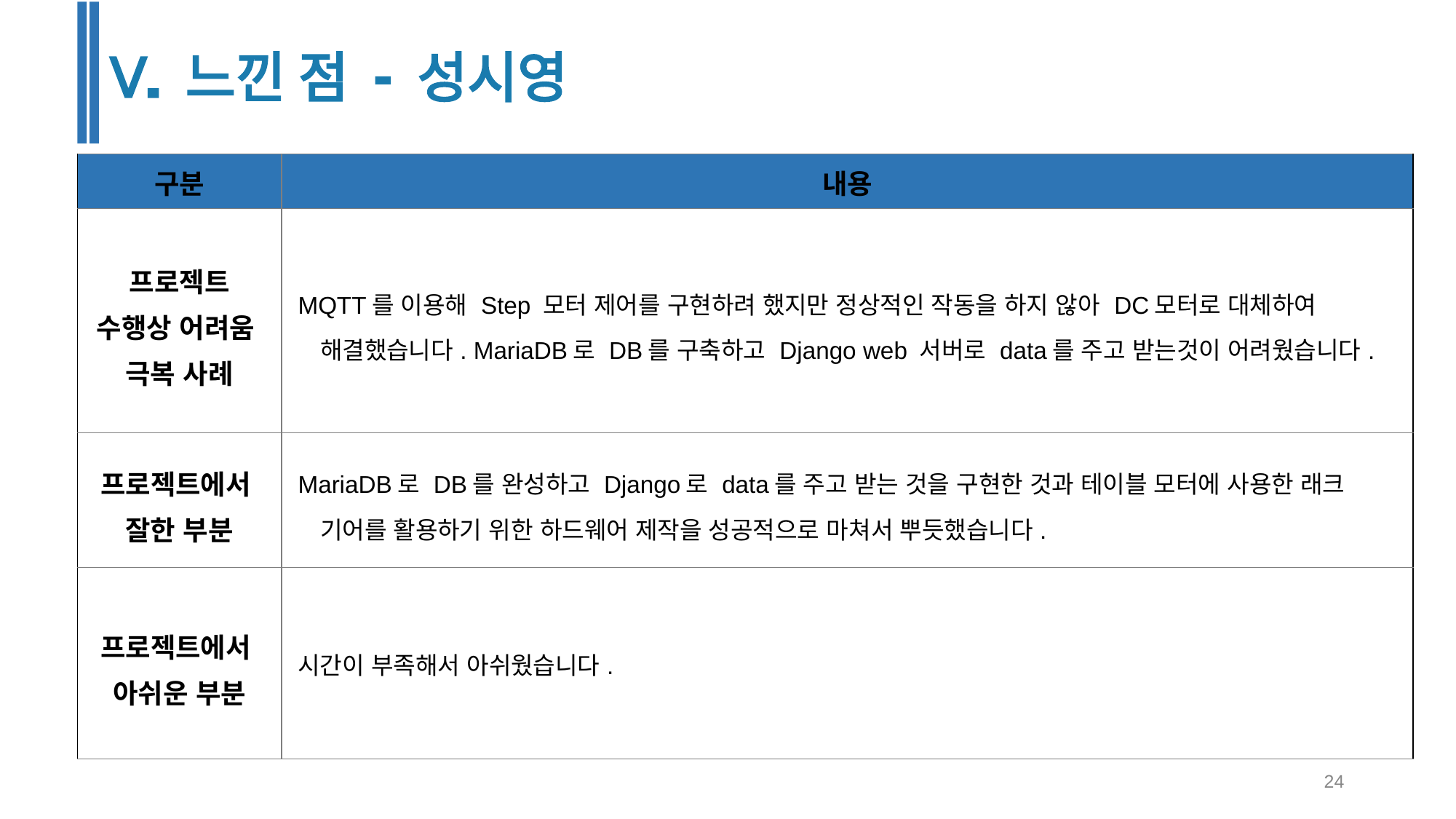

Ⅴ. 느낀 점 - 성시영
| 구분 | 내용 |
| --- | --- |
| 프로젝트 수행상 어려움 극복 사례 | MQTT를 이용해 Step 모터 제어를 구현하려 했지만 정상적인 작동을 하지 않아 DC모터로 대체하여 해결했습니다. MariaDB로 DB를 구축하고 Django web 서버로 data를 주고 받는것이 어려웠습니다. |
| 프로젝트에서 잘한 부분 | MariaDB로 DB를 완성하고 Django로 data를 주고 받는 것을 구현한 것과 테이블 모터에 사용한 래크 기어를 활용하기 위한 하드웨어 제작을 성공적으로 마쳐서 뿌듯했습니다. |
| 프로젝트에서 아쉬운 부분 | 시간이 부족해서 아쉬웠습니다. |
24